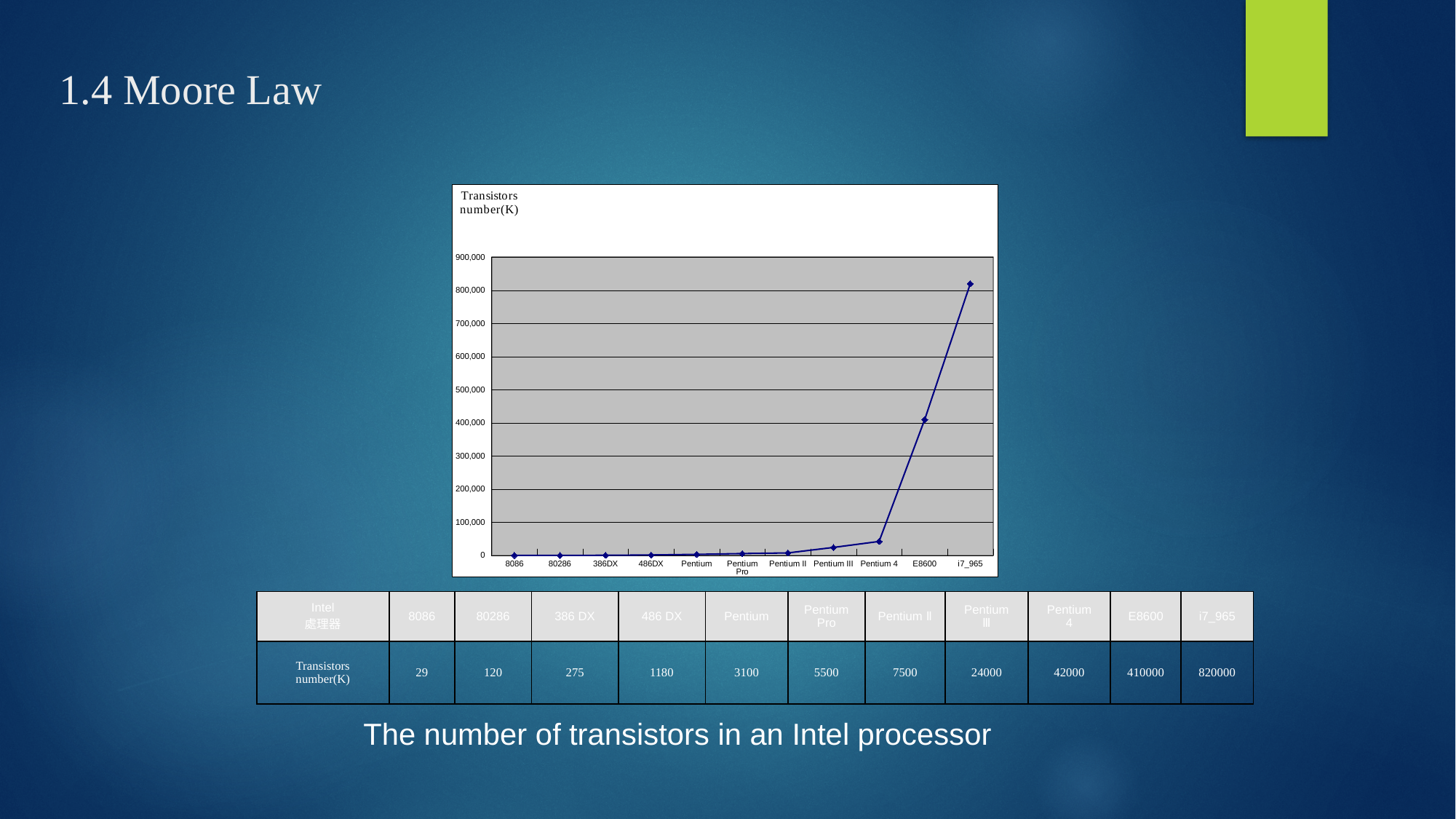

# 1.4 Moore Law

### Chart: Transistors
number(K)

| Category | 電晶體
數目(K) |
|---|---|
| 8086 | 29.0 |
| 80286 | 120.0 |
| 386DX | 275.0 |
| 486DX | 1180.0 |
| Pentium | 3100.0 |
| Pentium Pro | 5500.0 |
| Pentium II | 7500.0 |
| Pentium III | 24000.0 |
| Pentium 4 | 42000.0 |
| E8600 | 410000.0 |
| i7_965 | 820000.0 |
| Intel 處理器 | 8086 | 80286 | 386 DX | 486 DX | Pentium | Pentium Pro | Pentium Ⅱ | Pentium Ⅲ | Pentium 4 | E8600 | i7\_965 |
| --- | --- | --- | --- | --- | --- | --- | --- | --- | --- | --- | --- |
| Transistors number(K) | 29 | 120 | 275 | 1180 | 3100 | 5500 | 7500 | 24000 | 42000 | 410000 | 820000 |
The number of transistors in an Intel processor